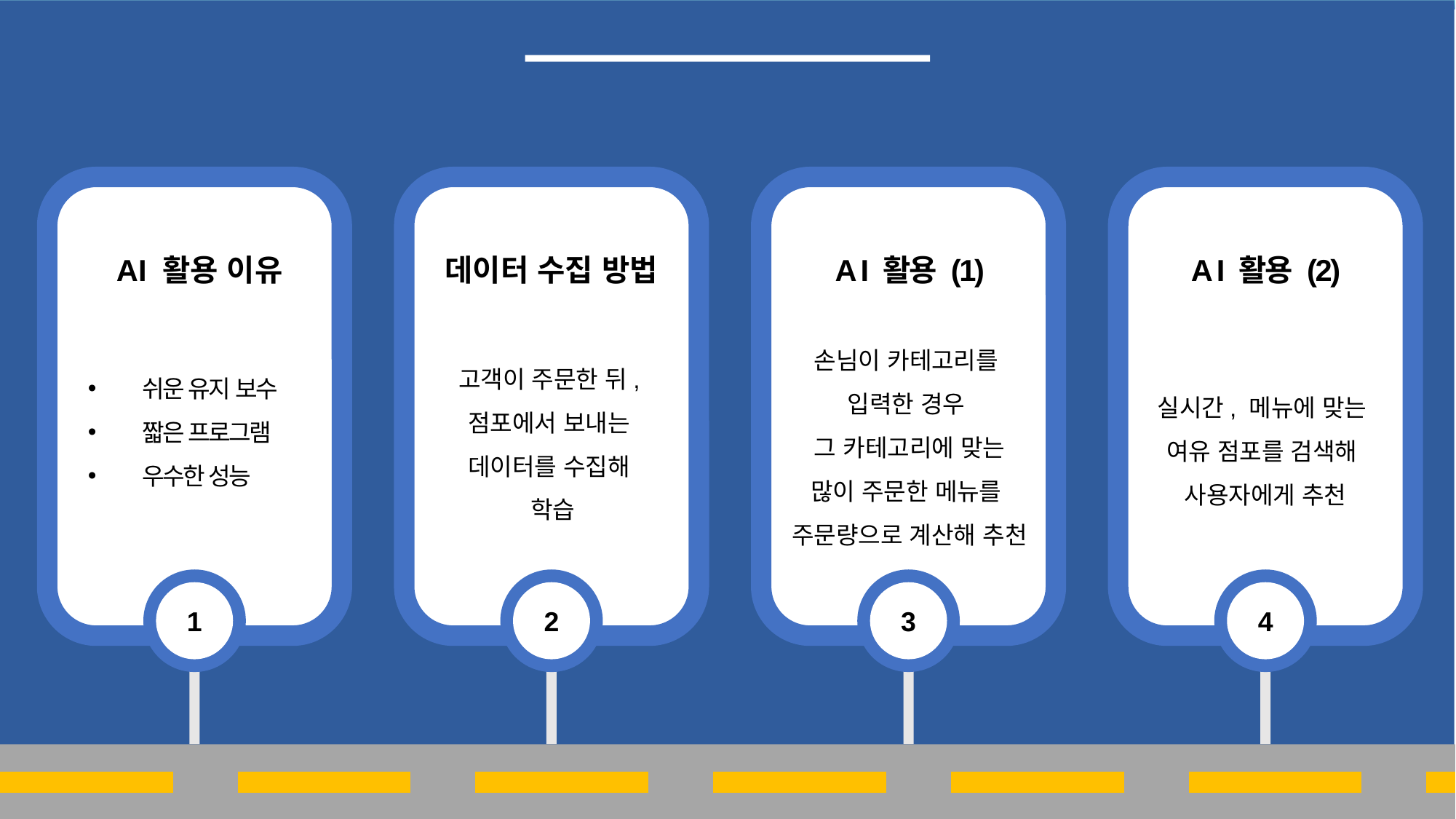

AI 활용 예정

AI 활용 이유

데이터 수집 방법
A I 활용 (1)
A I 활용 (2)
손님이 카테고리를
입력한 경우
그 카테고리에 맞는
많이 주문한 메뉴를
주문량으로 계산해 추천
고객이 주문한 뒤,
점포에서 보내는
데이터를 수집해
학습
쉬운 유지 보수
짧은 프로그램
우수한 성능
실시간, 메뉴에 맞는
여유 점포를 검색해
사용자에게 추천

1

2

3

4